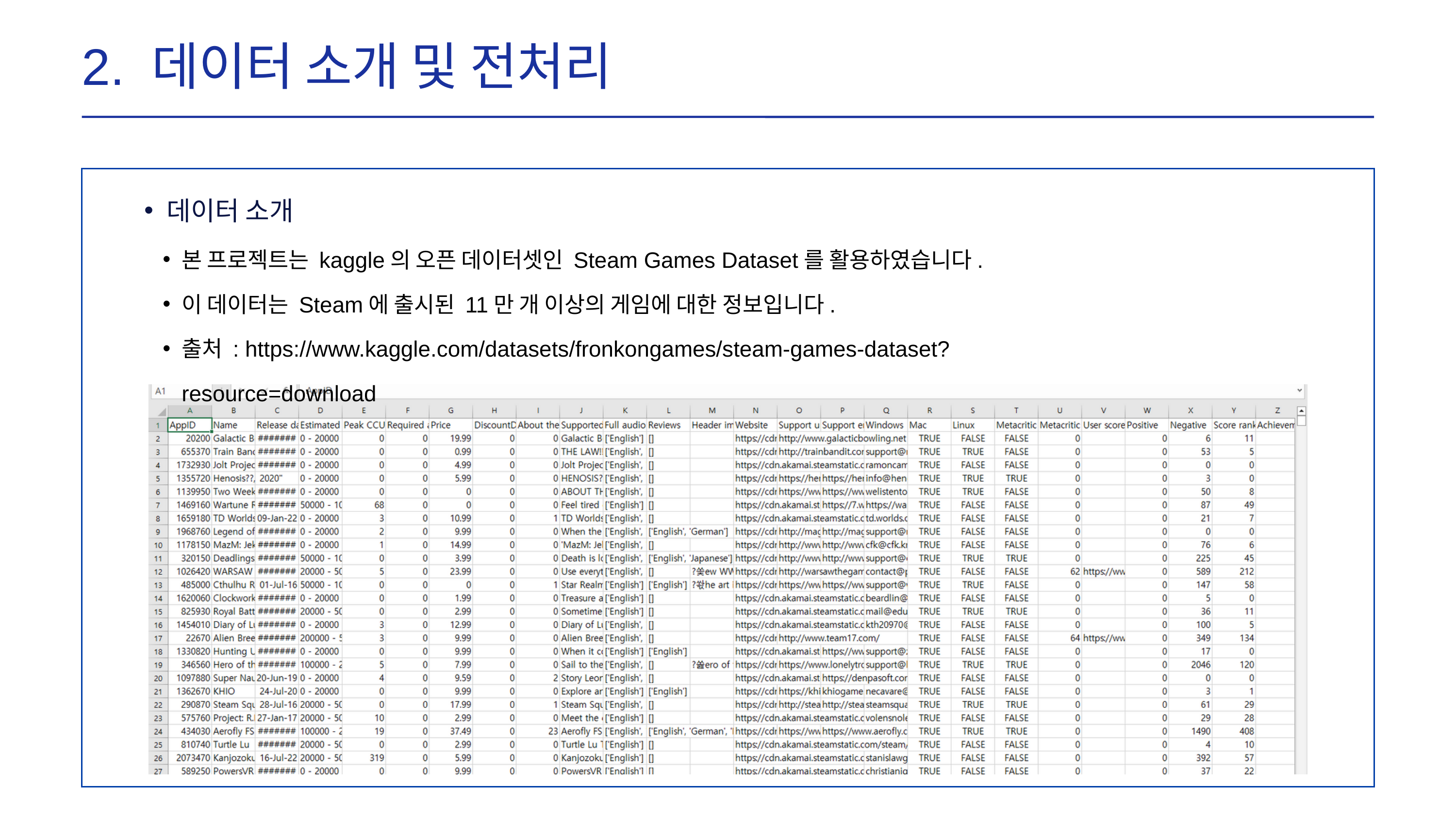

2. 데이터 소개 및 전처리

데이터 소개
본 프로젝트는 kaggle의 오픈 데이터셋인 Steam Games Dataset를 활용하였습니다.
이 데이터는 Steam에 출시된 11만 개 이상의 게임에 대한 정보입니다.
출처 : https://www.kaggle.com/datasets/fronkongames/steam-games-dataset?resource=download